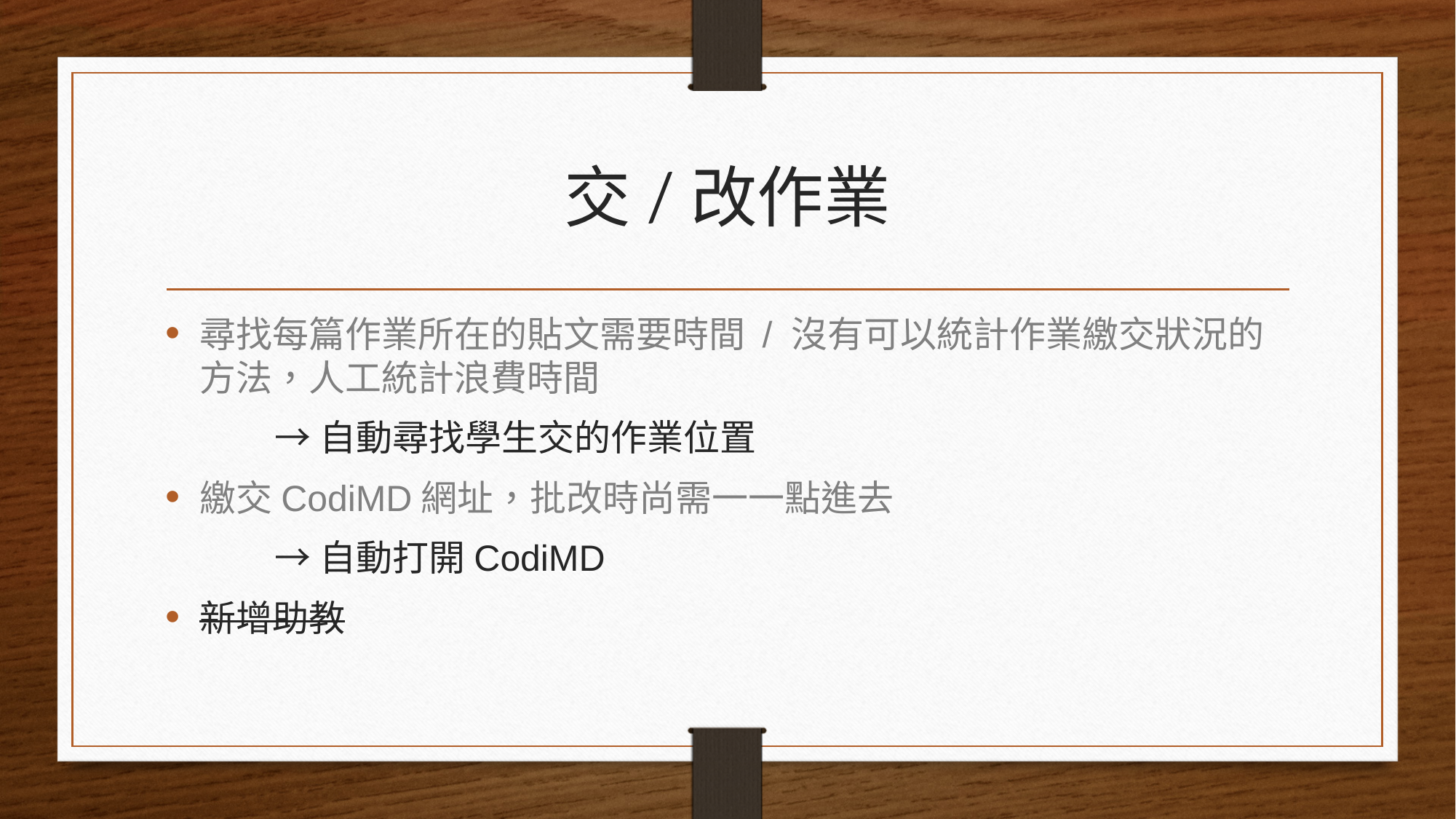

# 交/改作業
尋找每篇作業所在的貼文需要時間 / 沒有可以統計作業繳交狀況的方法，人工統計浪費時間
	→自動尋找學生交的作業位置
繳交CodiMD網址，批改時尚需一一點進去
	→自動打開CodiMD
新增助教